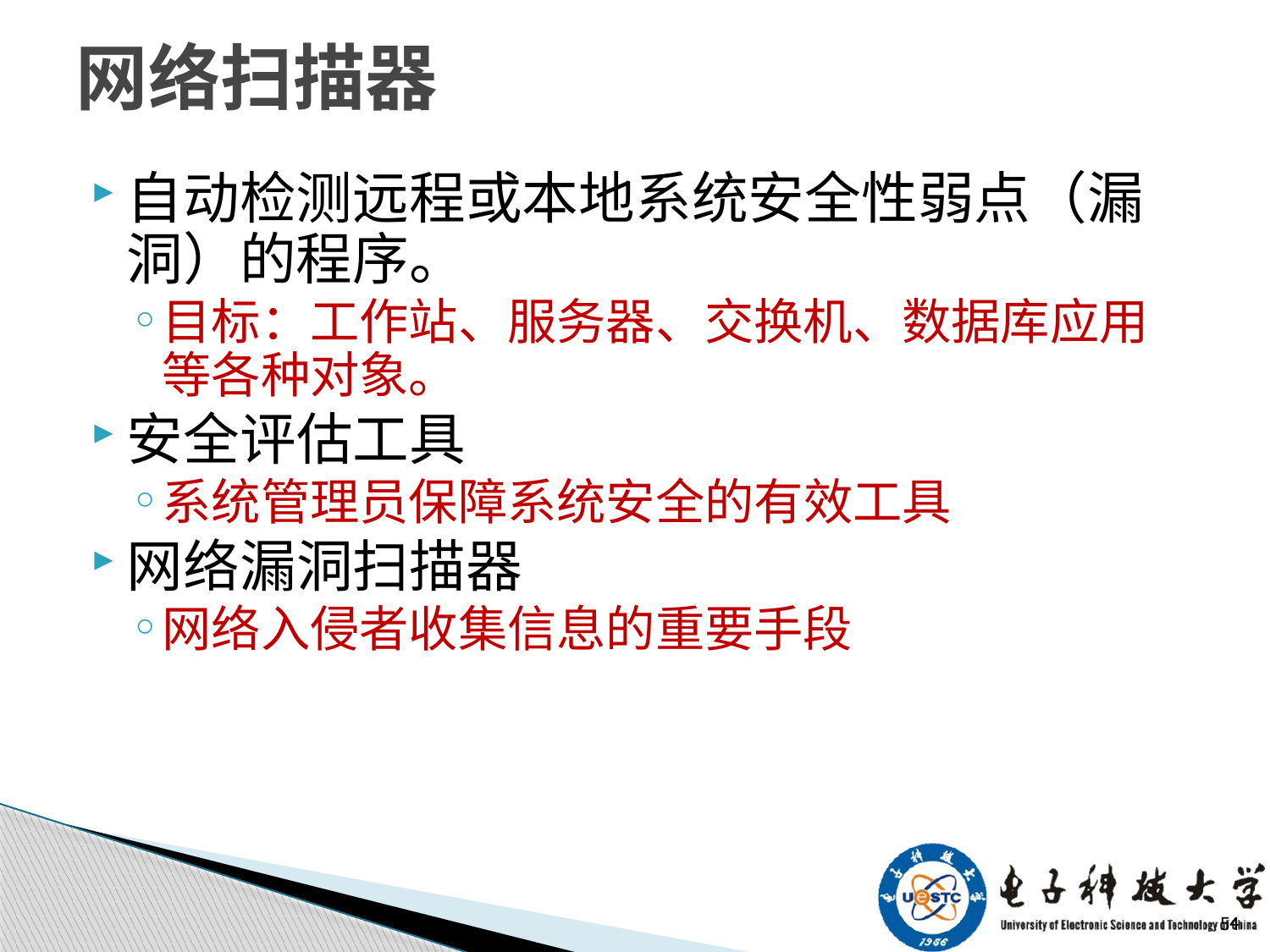

# 网络扫描器
自动检测远程或本地系统安全性弱点（漏洞）的程序。
目标：工作站、服务器、交换机、数据库应用等各种对象。
安全评估工具
系统管理员保障系统安全的有效工具
网络漏洞扫描器
网络入侵者收集信息的重要手段
54